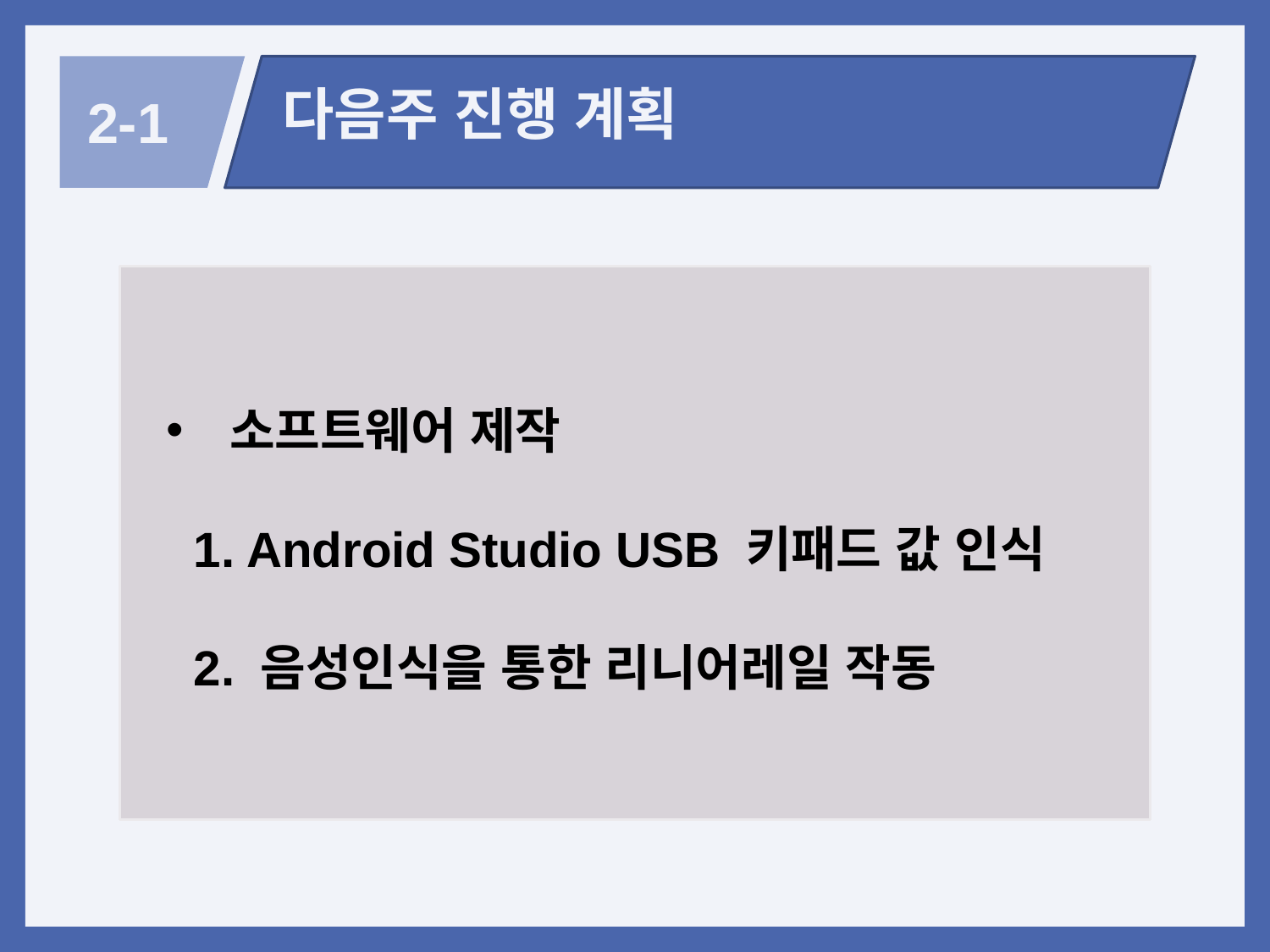

다음주 진행 계획
2-1

소프트웨어 제작
  1. Android Studio USB 키패드 값 인식
  2. 음성인식을 통한 리니어레일 작동